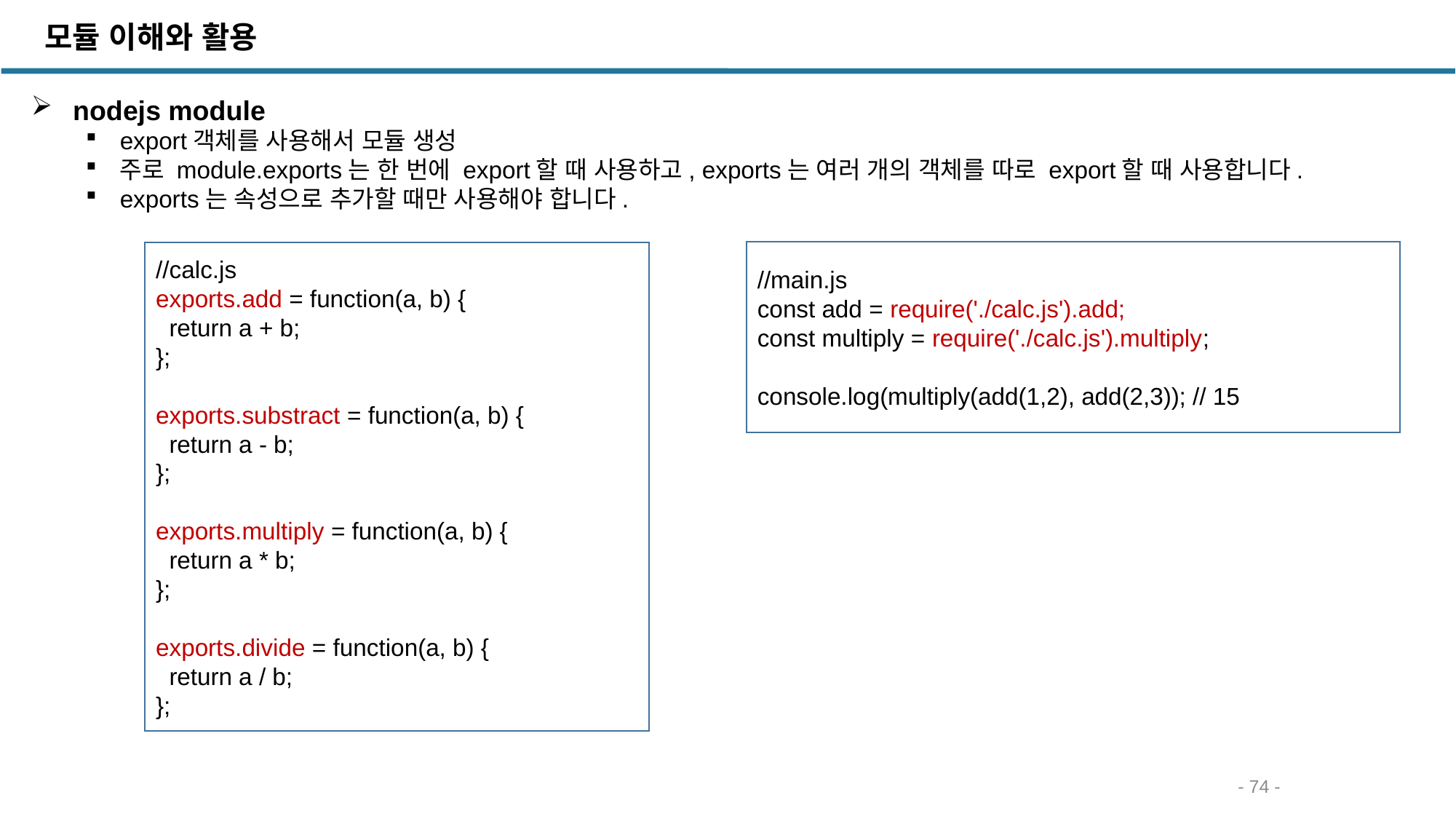

모듈 이해와 활용
 nodejs module
export객체를 사용해서 모듈 생성
주로 module.exports는 한 번에 export할 때 사용하고, exports는 여러 개의 객체를 따로 export할 때 사용합니다.
exports는 속성으로 추가할 때만 사용해야 합니다.
//main.js
const add = require('./calc.js').add;
const multiply = require('./calc.js').multiply;

console.log(multiply(add(1,2), add(2,3)); // 15
//calc.js
exports.add = function(a, b) {
  return a + b;
};

exports.substract = function(a, b) {
  return a - b;
};

exports.multiply = function(a, b) {
  return a * b;
};

exports.divide = function(a, b) {
  return a / b;
};
- 74 -